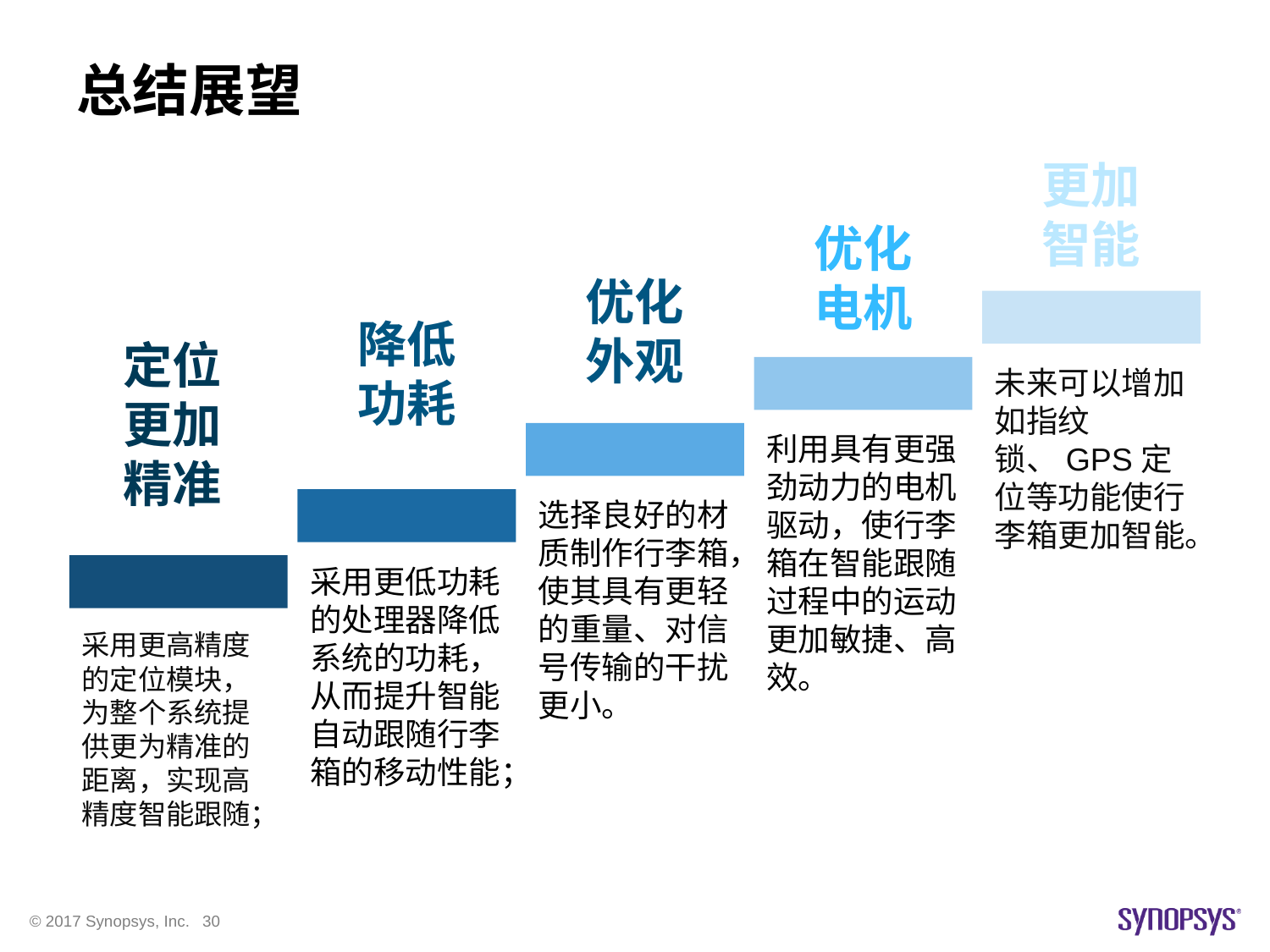

# 总结展望
更加
智能
优化
电机
优化
外观

未来可以增加如指纹锁、GPS定位等功能使行李箱更加智能。
降低
功耗
定位更加精准

采用更高精度的定位模块，为整个系统提供更为精准的距离，实现高精度智能跟随；

利用具有更强劲动力的电机驱动，使行李箱在智能跟随过程中的运动更加敏捷、高效。

选择良好的材质制作行李箱，使其具有更轻的重量、对信号传输的干扰更小。

采用更低功耗的处理器降低系统的功耗，从而提升智能自动跟随行李箱的移动性能；